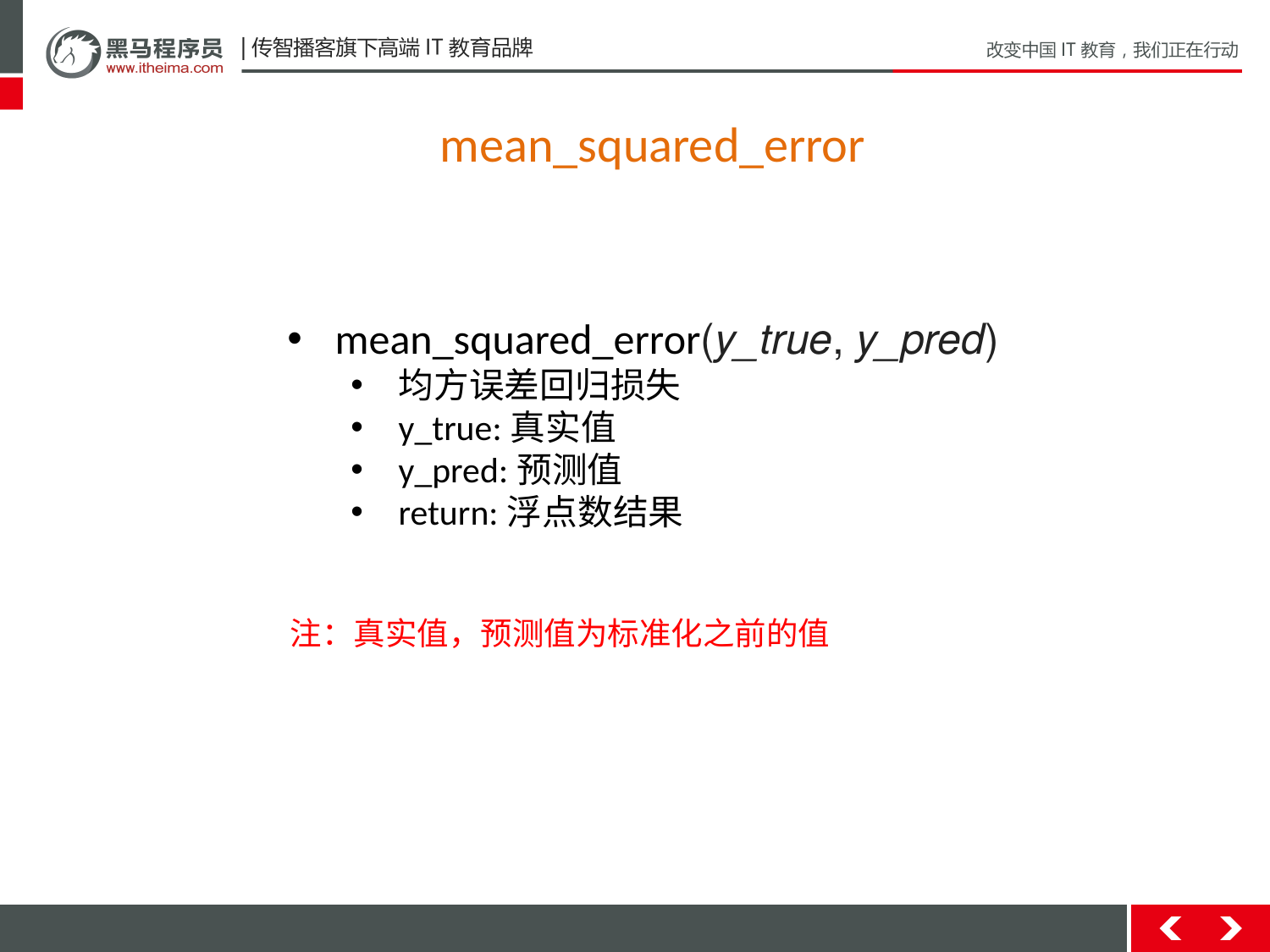

mean_squared_error
mean_squared_error(y_true, y_pred)
均方误差回归损失
y_true:真实值
y_pred:预测值
return:浮点数结果
注：真实值，预测值为标准化之前的值